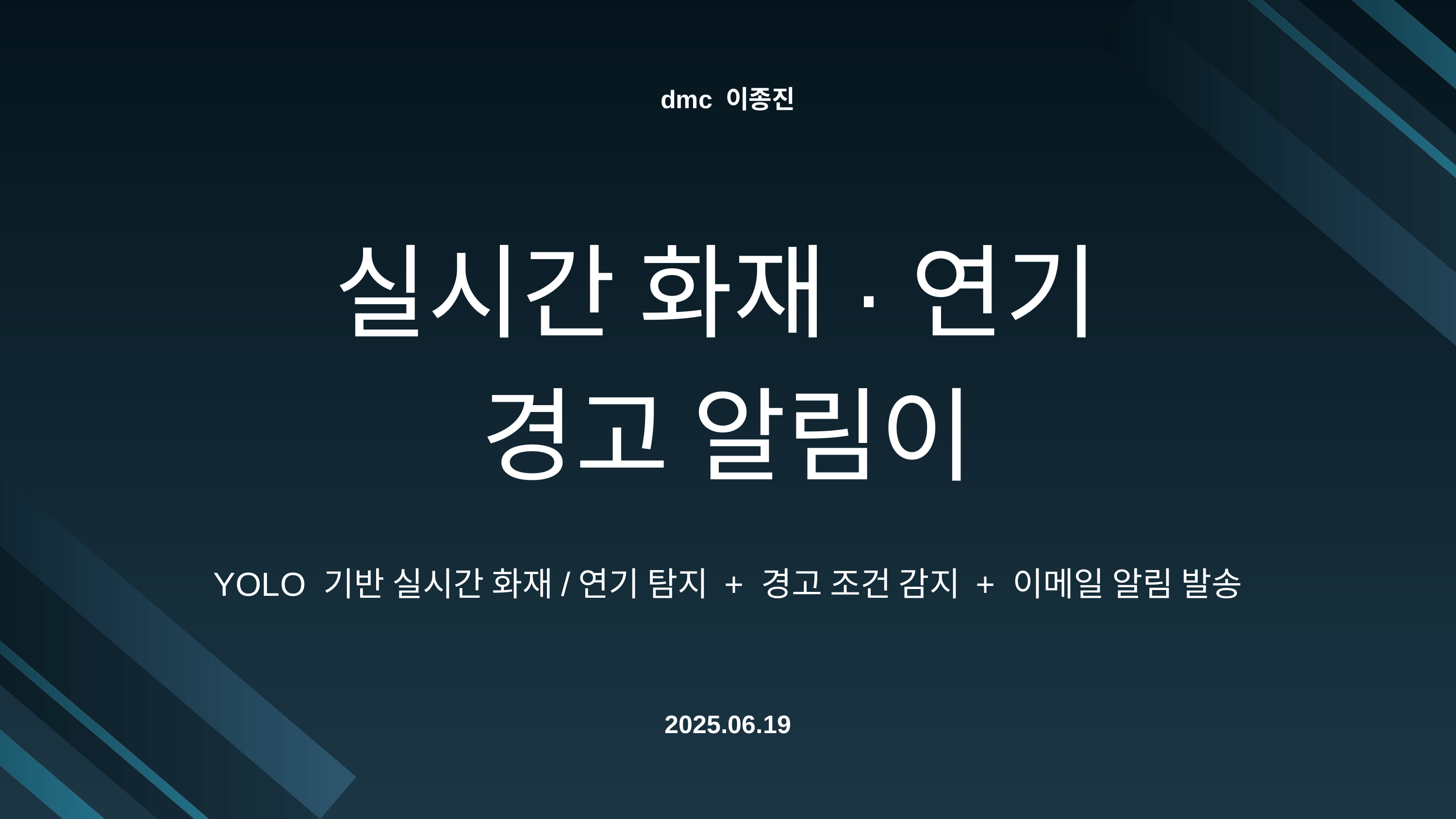

dmc 이종진
실시간 화재·연기
경고 알림이

YOLO 기반 실시간 화재/연기 탐지 + 경고 조건 감지 + 이메일 알림 발송
2025.06.19